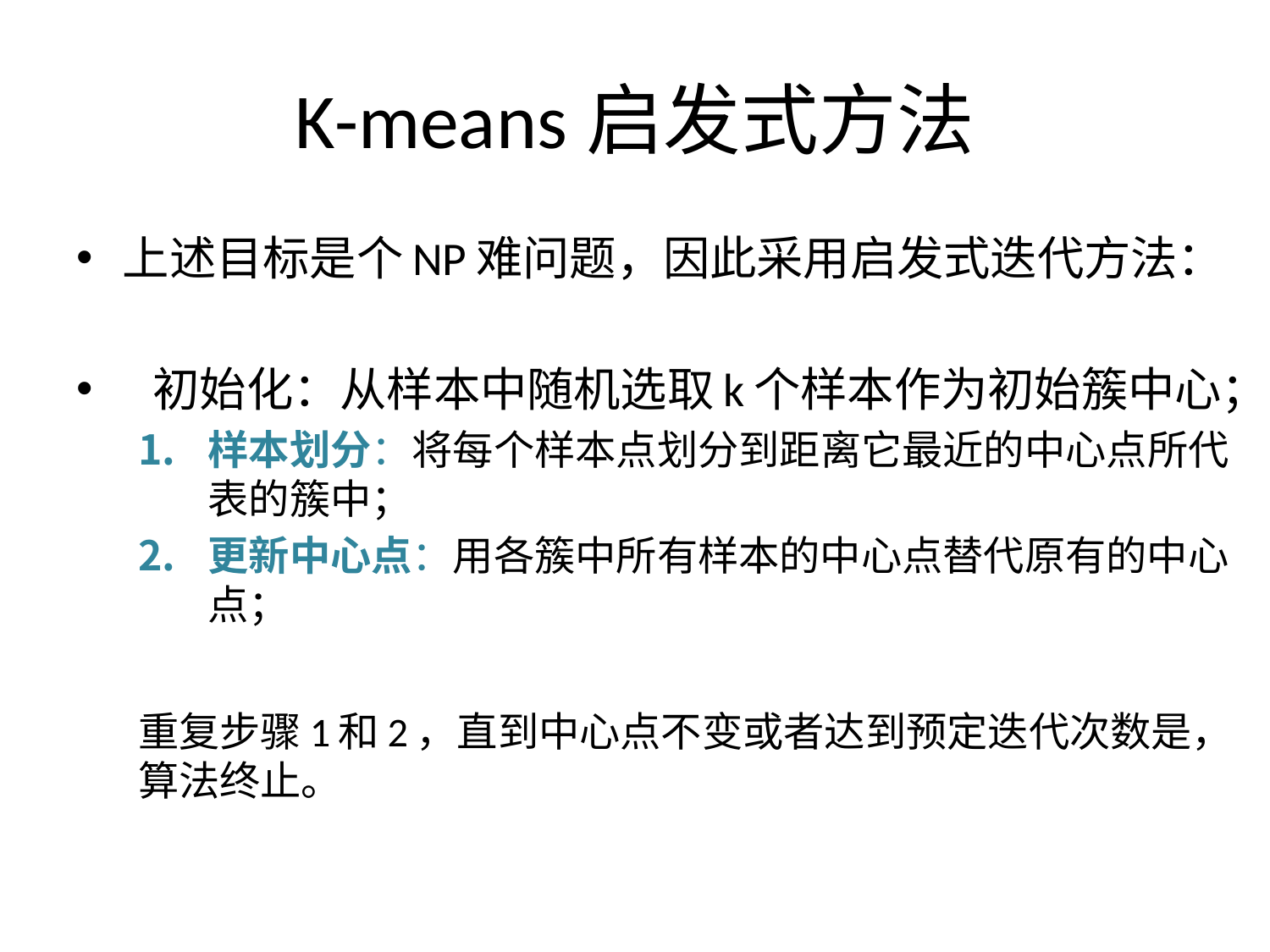

# K-means启发式方法
上述目标是个NP难问题，因此采用启发式迭代方法：

  初始化：从样本中随机选取k个样本作为初始簇中心；
样本划分：将每个样本点划分到距离它最近的中心点所代表的簇中；
更新中心点：用各簇中所有样本的中心点替代原有的中心点；

重复步骤1和2，直到中心点不变或者达到预定迭代次数是，算法终止。